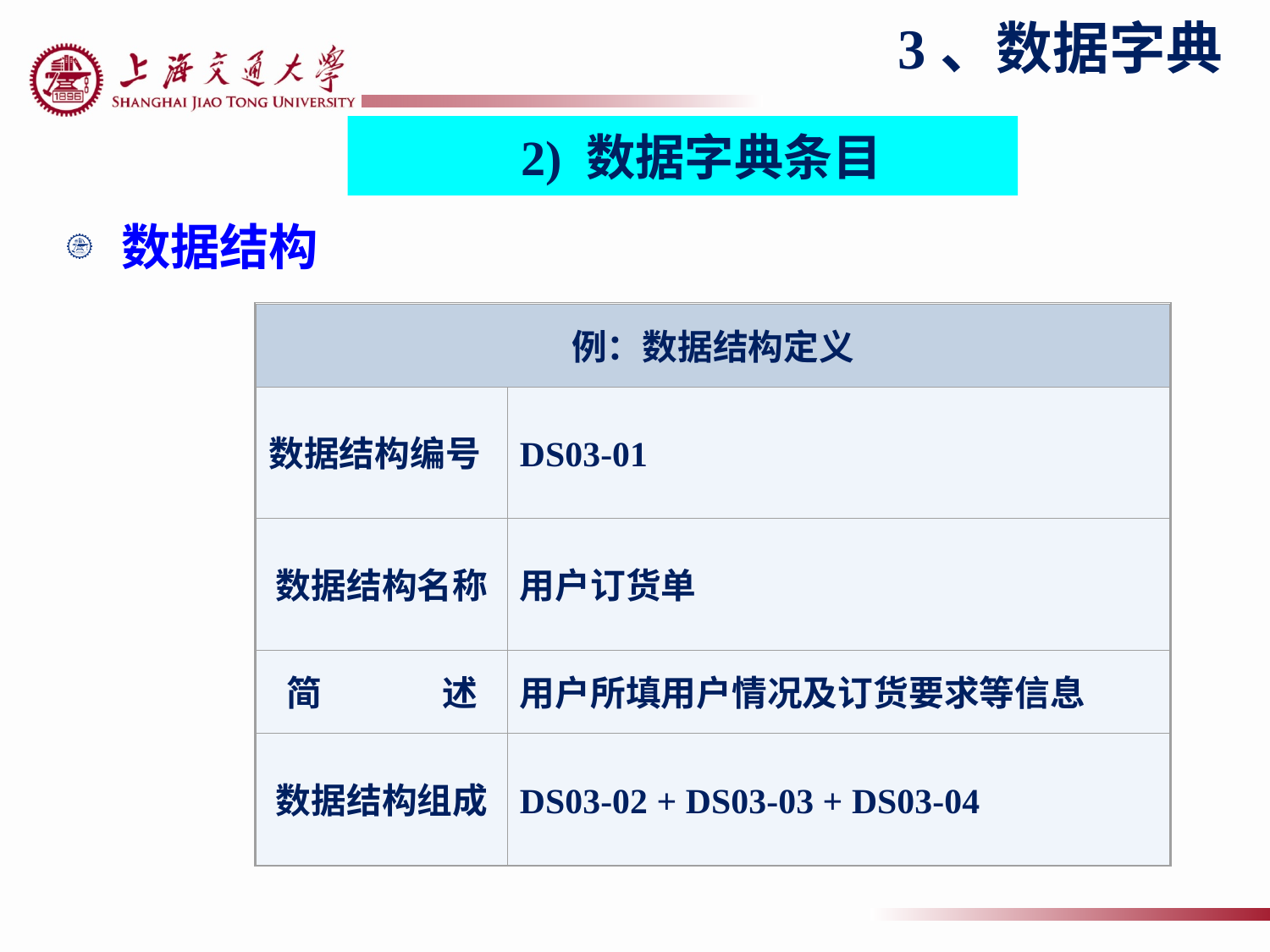

3、数据字典
2) 数据字典条目
数据结构

例：数据结构定义

数据结构编号

DS03-01

数据结构名称

用户订货单

简               述

用户所填用户情况及订货要求等信息

数据结构组成

DS03-02 + DS03-03 + DS03-04